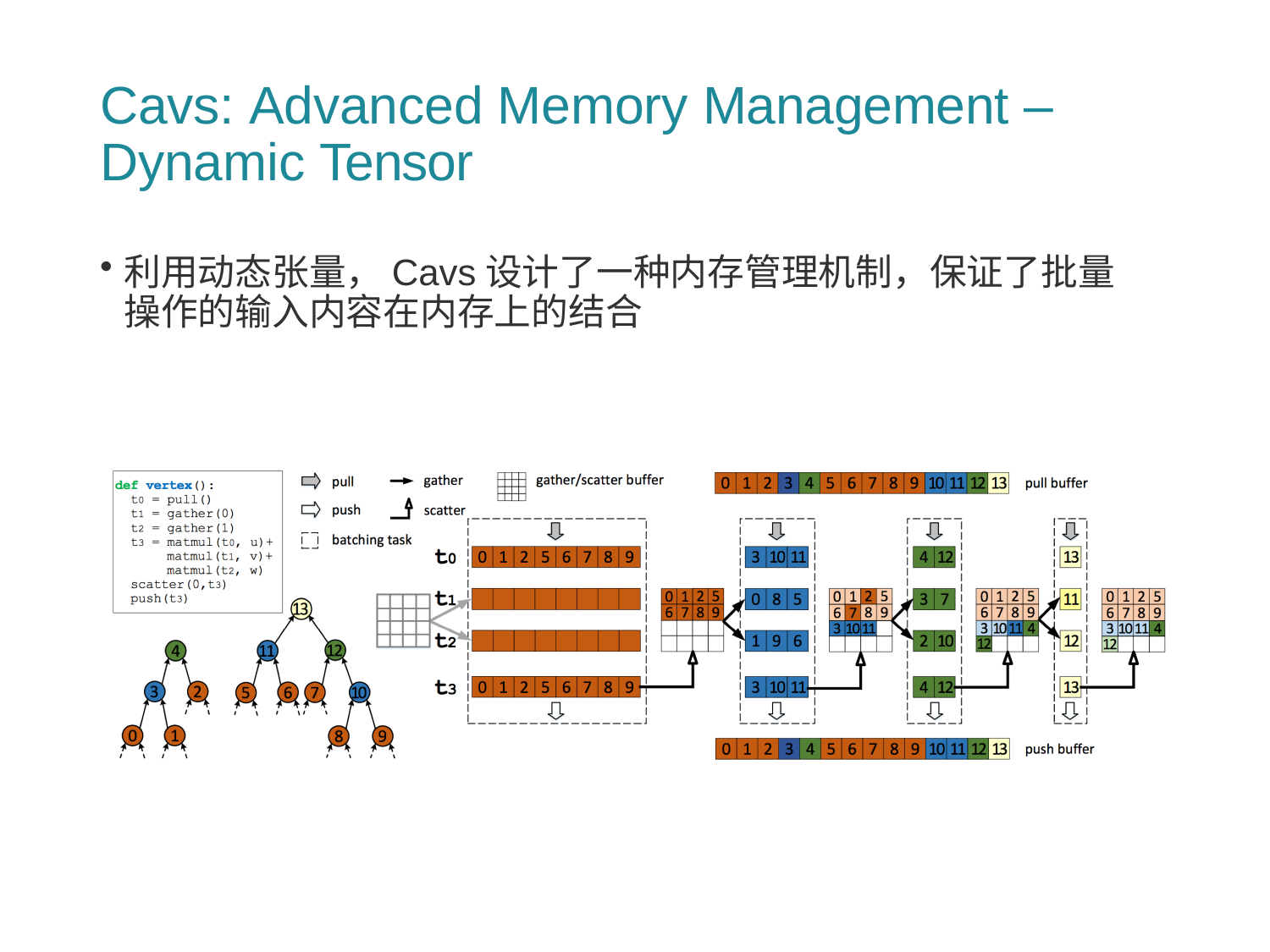

# Cavs: Advanced Memory Management –  Dynamic Tensor
利用动态张量，Cavs设计了一种内存管理机制，保证了批量操作的输入内容在内存上的结合